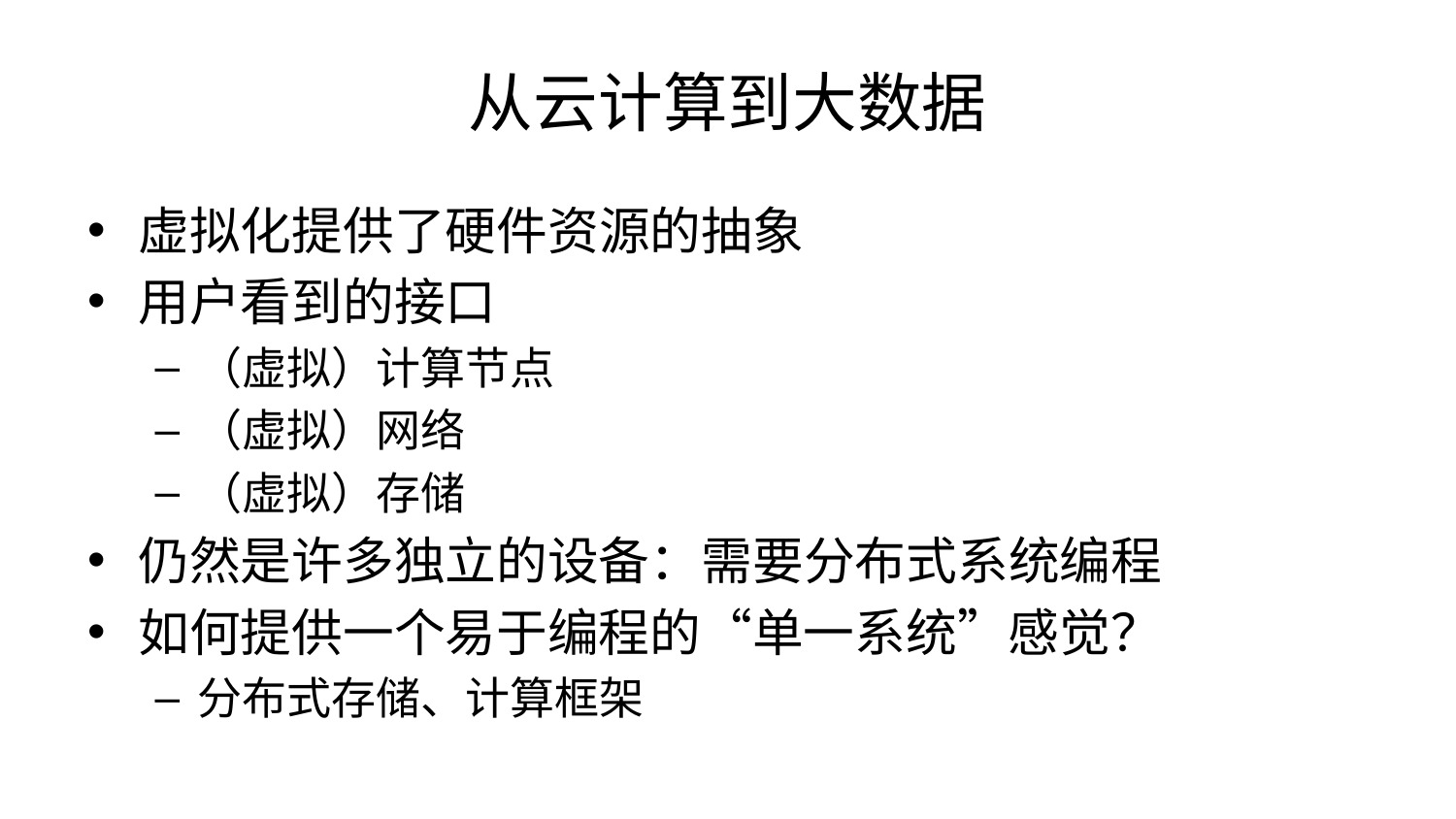

# 从云计算到大数据
虚拟化提供了硬件资源的抽象
用户看到的接口
（虚拟）计算节点
（虚拟）网络
（虚拟）存储
仍然是许多独立的设备：需要分布式系统编程
如何提供一个易于编程的“单一系统”感觉？
分布式存储、计算框架